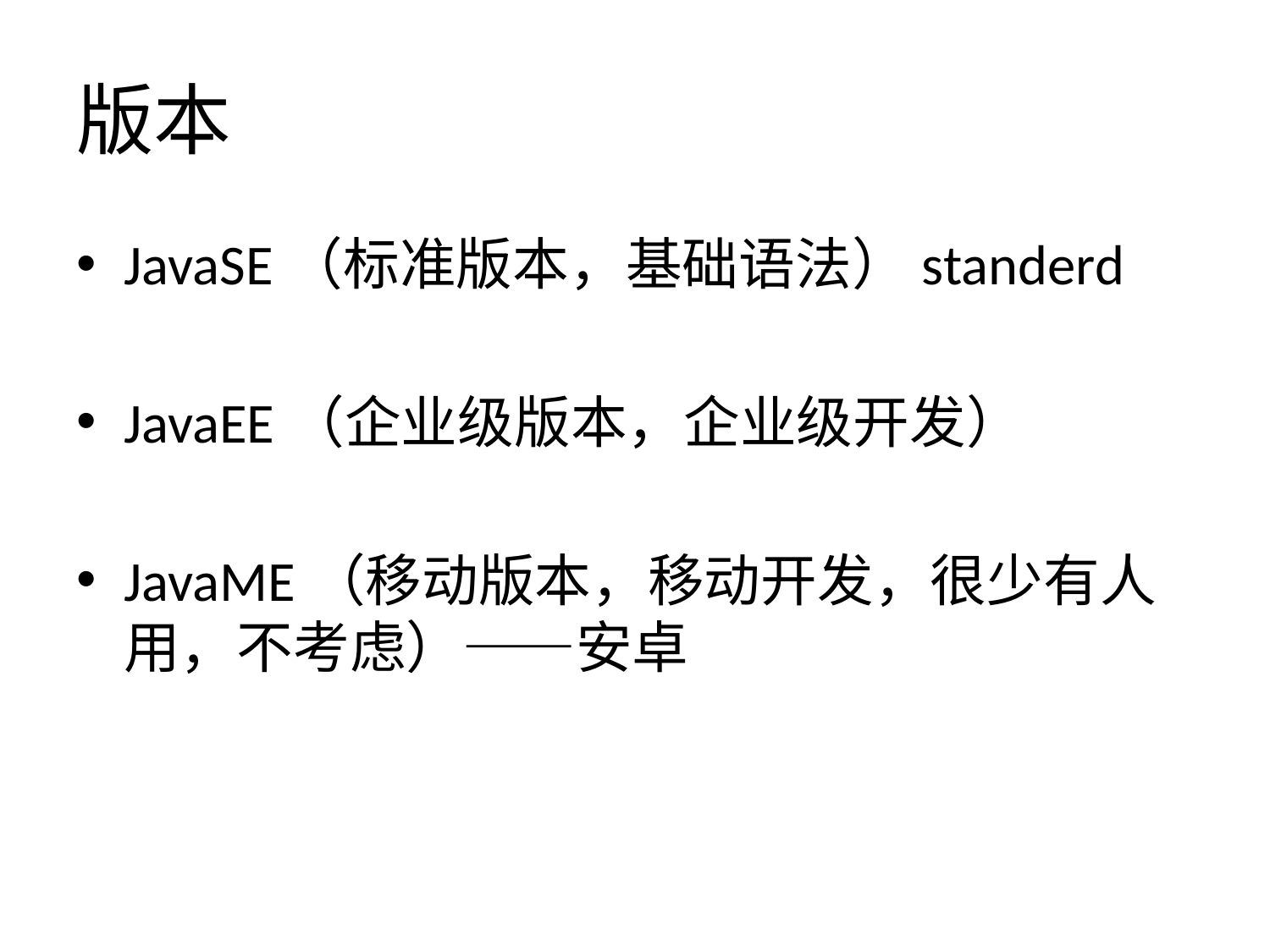

# 版本
JavaSE（标准版本，基础语法）standerd

JavaEE（企业级版本，企业级开发）

JavaME（移动版本，移动开发，很少有人用，不考虑）——安卓